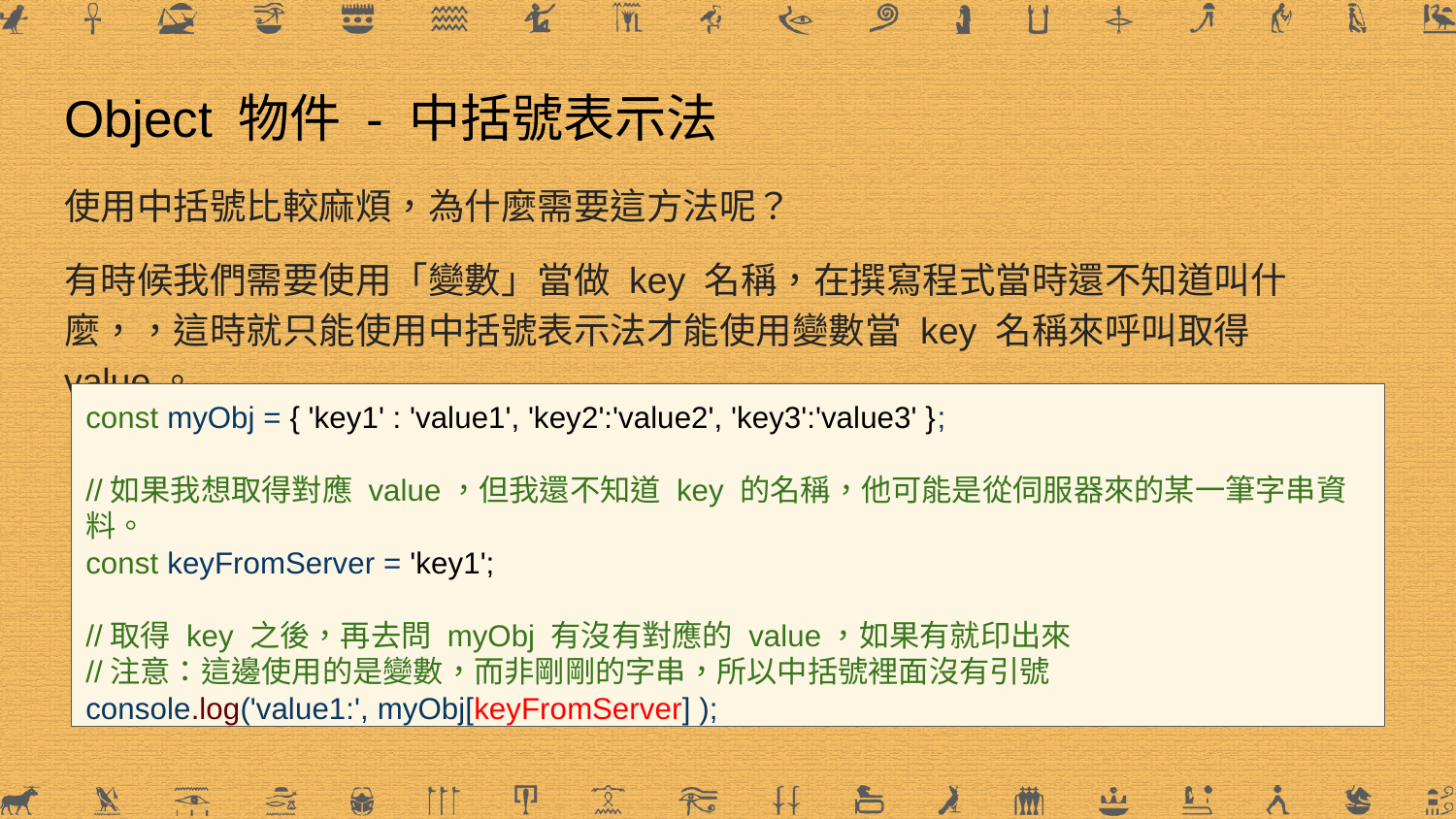

# Object 物件 - 中括號表示法
使用中括號比較麻煩，為什麼需要這方法呢？
有時候我們需要使用「變數」當做 key 名稱，在撰寫程式當時還不知道叫什麼，，這時就只能使用中括號表示法才能使用變數當 key 名稱來呼叫取得 value。
const myObj = { 'key1' : 'value1', 'key2':'value2', 'key3':'value3' };

//如果我想取得對應 value，但我還不知道 key 的名稱，他可能是從伺服器來的某一筆字串資料。
const keyFromServer = 'key1';

//取得 key 之後，再去問 myObj 有沒有對應的 value，如果有就印出來
//注意：這邊使用的是變數，而非剛剛的字串，所以中括號裡面沒有引號
console.log('value1:', myObj[keyFromServer] );